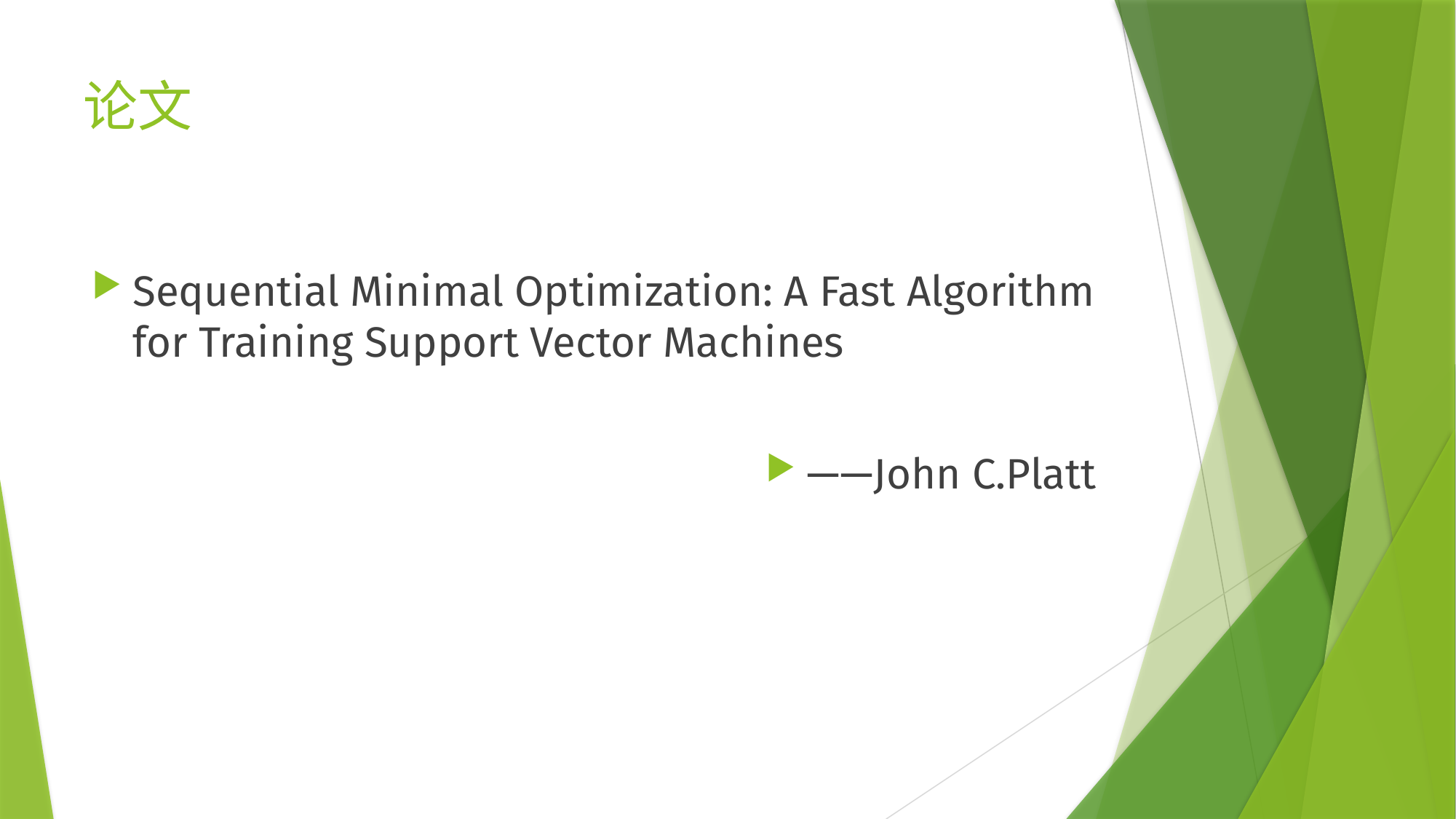

论文
Sequential Minimal Optimization: A Fast Algorithm for Training Support Vector Machines

——John C.Platt